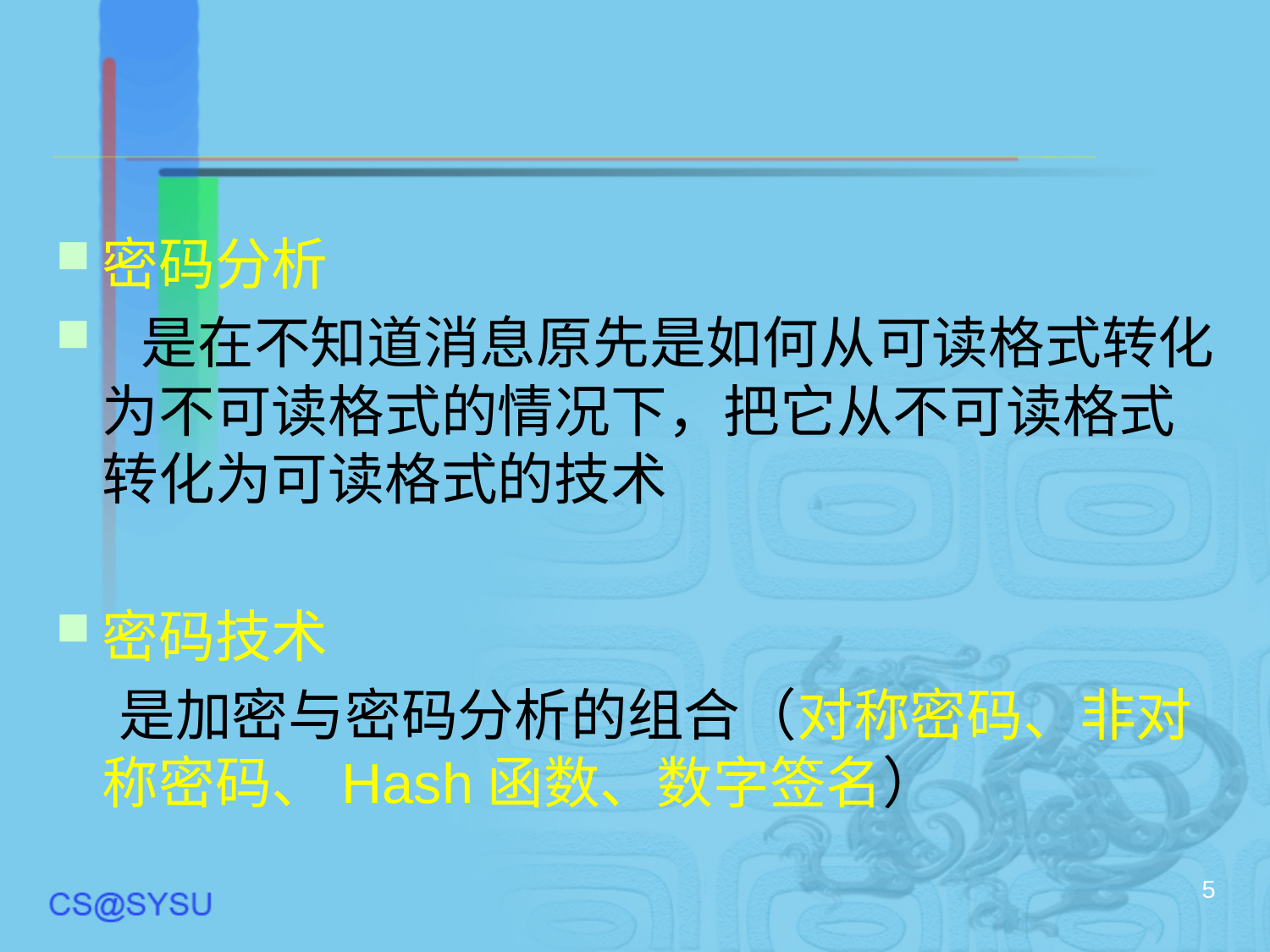

密码分析
  是在不知道消息原先是如何从可读格式转化为不可读格式的情况下，把它从不可读格式转化为可读格式的技术

密码技术
    是加密与密码分析的组合（对称密码、非对称密码、Hash函数、数字签名）

5